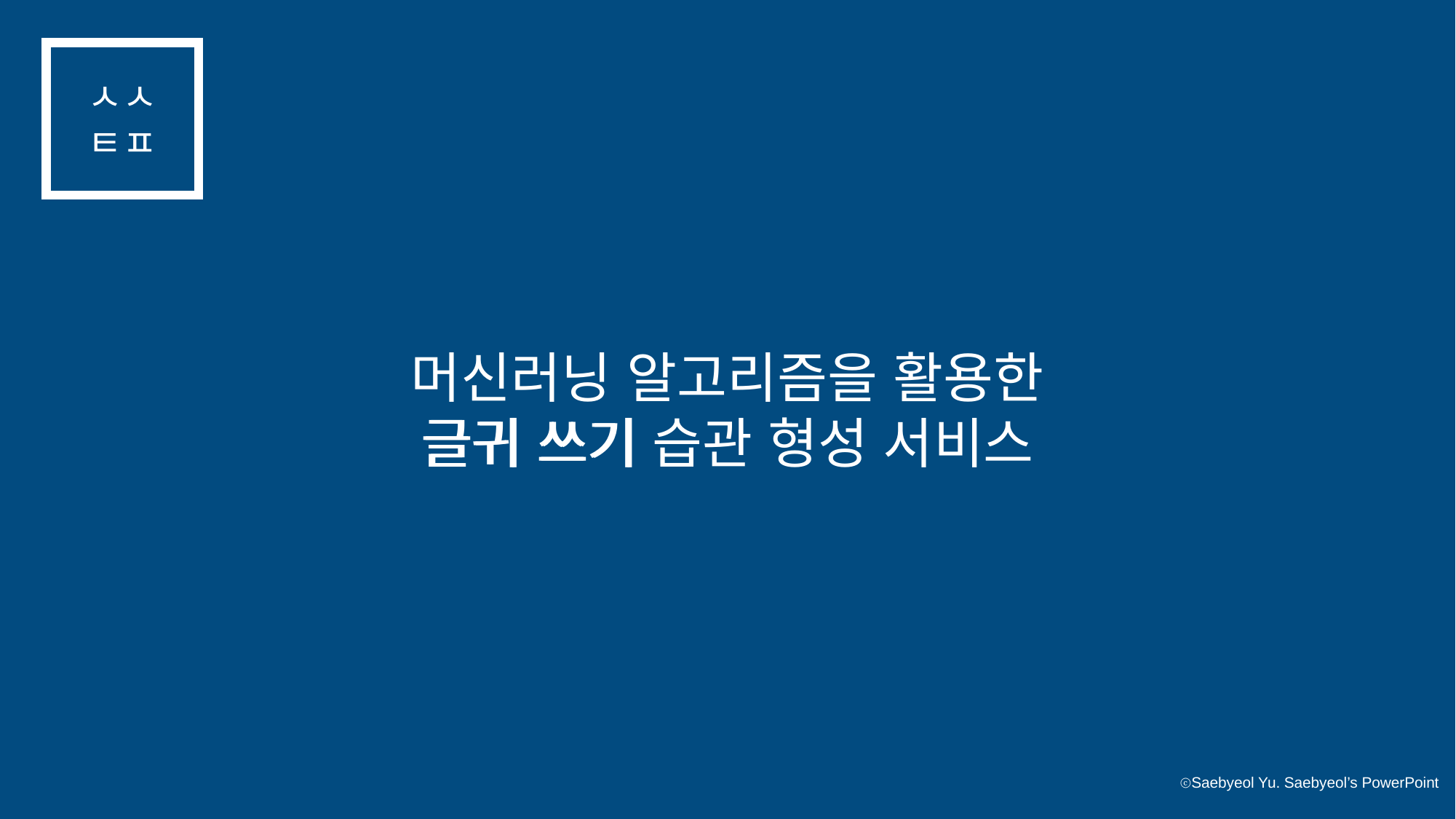

ㅅㅅ
ㅌㅍ
머신러닝 알고리즘을 활용한
글귀 쓰기 습관 형성 서비스
글귀 쓰기